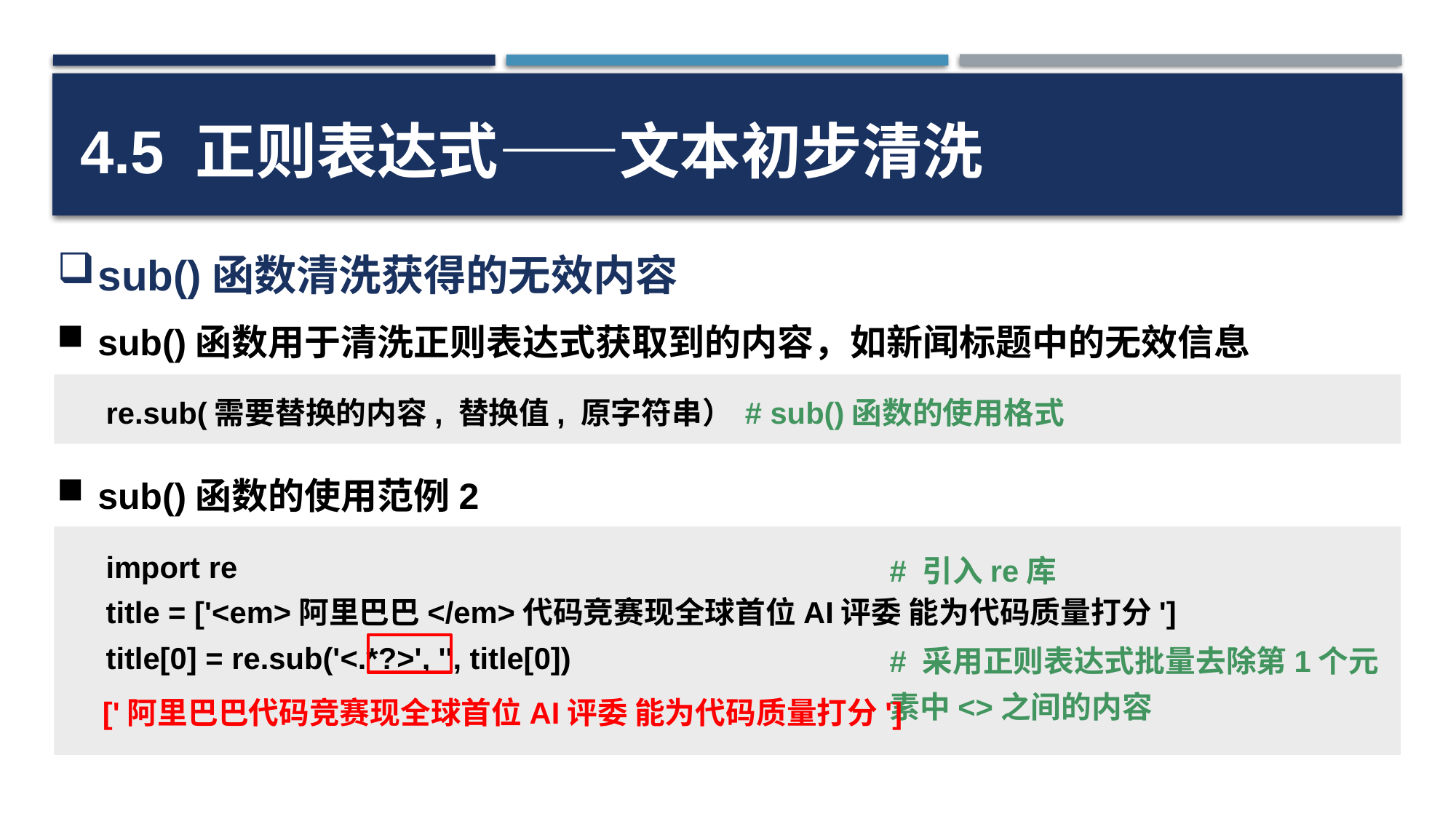

4.5 正则表达式——文本初步清洗
sub()函数清洗获得的无效内容
sub()函数用于清洗正则表达式获取到的内容，如新闻标题中的无效信息

re.sub(需要替换的内容, 替换值, 原字符串）
# sub()函数的使用格式
sub()函数的使用范例2

import re
title = ['<em>阿里巴巴</em>代码竞赛现全球首位AI评委 能为代码质量打分']
title[0] = re.sub('<.*?>', '', title[0])
# 引入re库

# 采用正则表达式批量去除第1个元素中<>之间的内容

['阿里巴巴代码竞赛现全球首位AI评委 能为代码质量打分']
51